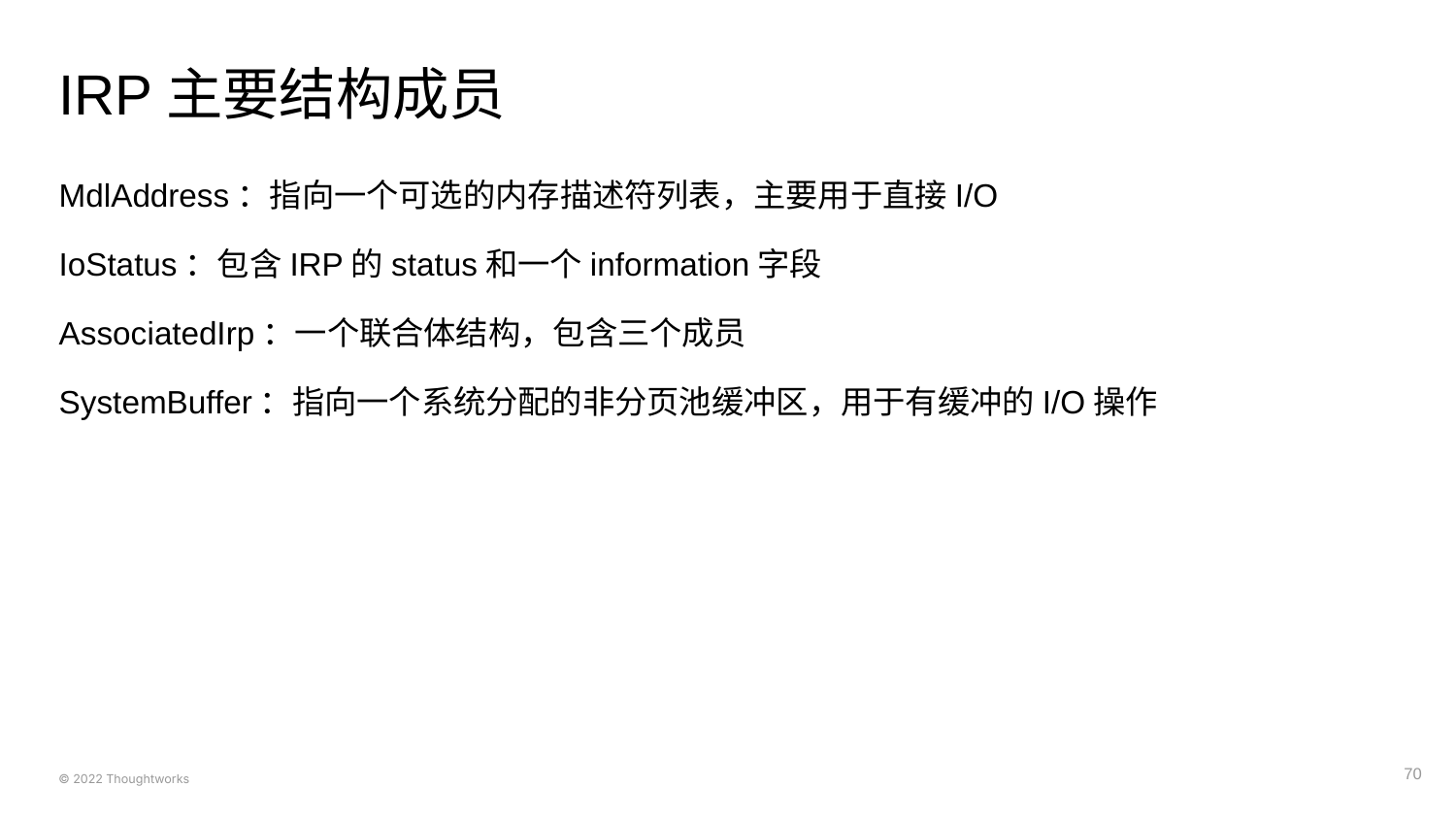

# IRP主要结构成员
MdlAddress：指向一个可选的内存描述符列表，主要用于直接I/O
IoStatus：包含IRP的status和一个information字段
AssociatedIrp：一个联合体结构，包含三个成员
SystemBuffer：指向一个系统分配的非分页池缓冲区，用于有缓冲的I/O操作

70